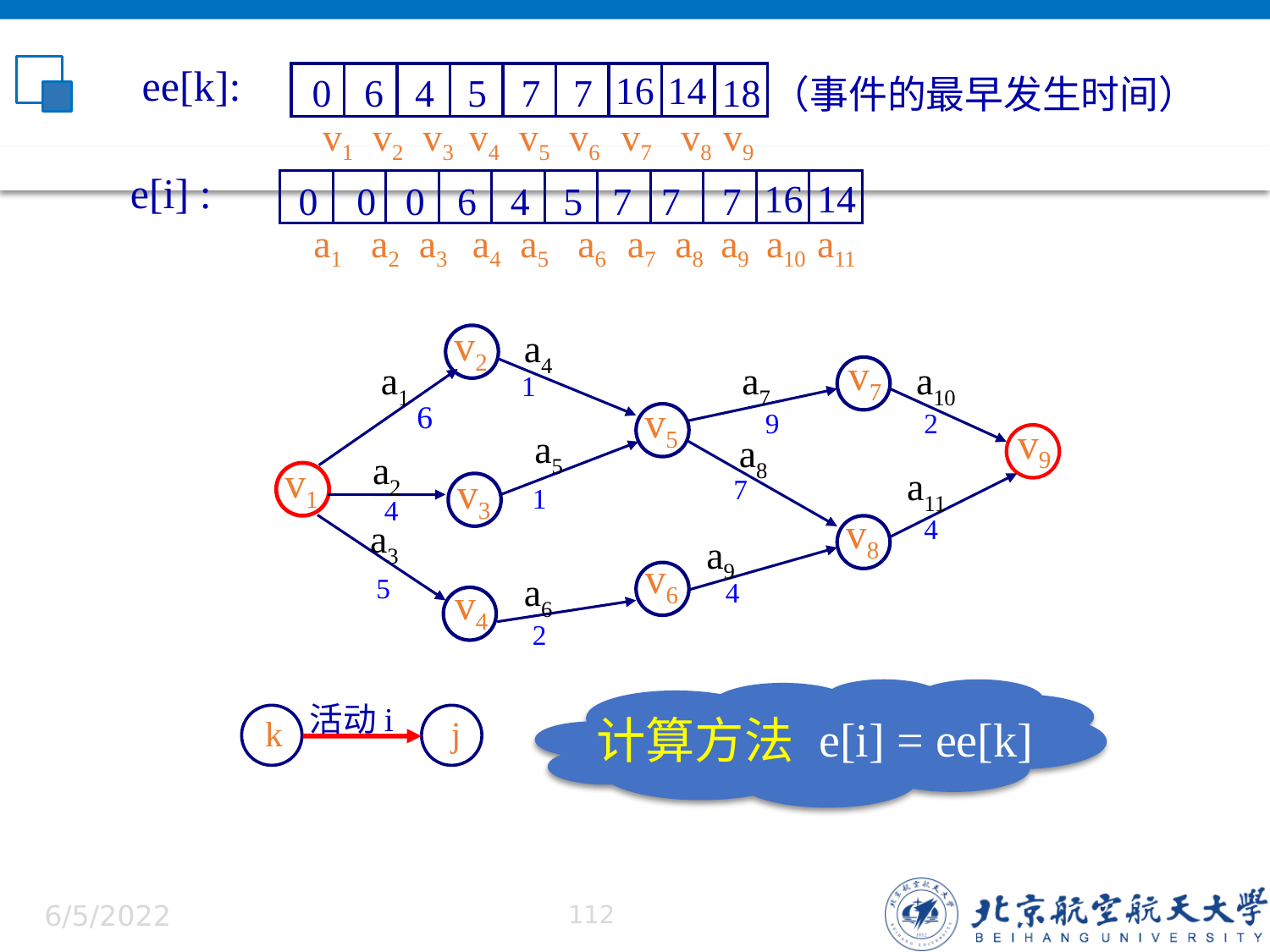

ee[k]:
16
14
0
6
4
5
7
7
18

（事件的最早发生时间）
v1  v2  v3  v4  v5  v6   v7   v8  v9
e[i] :

a1   a2  a3   a4  a5   a6   a7  a8   a9   a10  a11
16
14
0    0   0
6
4
5
7   7
7
v2
a4

v7
a1
a7
a10

1

v5
6
9
2

v9
a5
a8

a2

v1
a11
v3

7

1
4

v8
4
a3

a9
v6

a6

5
4
v4

2

计算方法
e[i] = ee[k]
活动i
j

k

6/5/2022
112